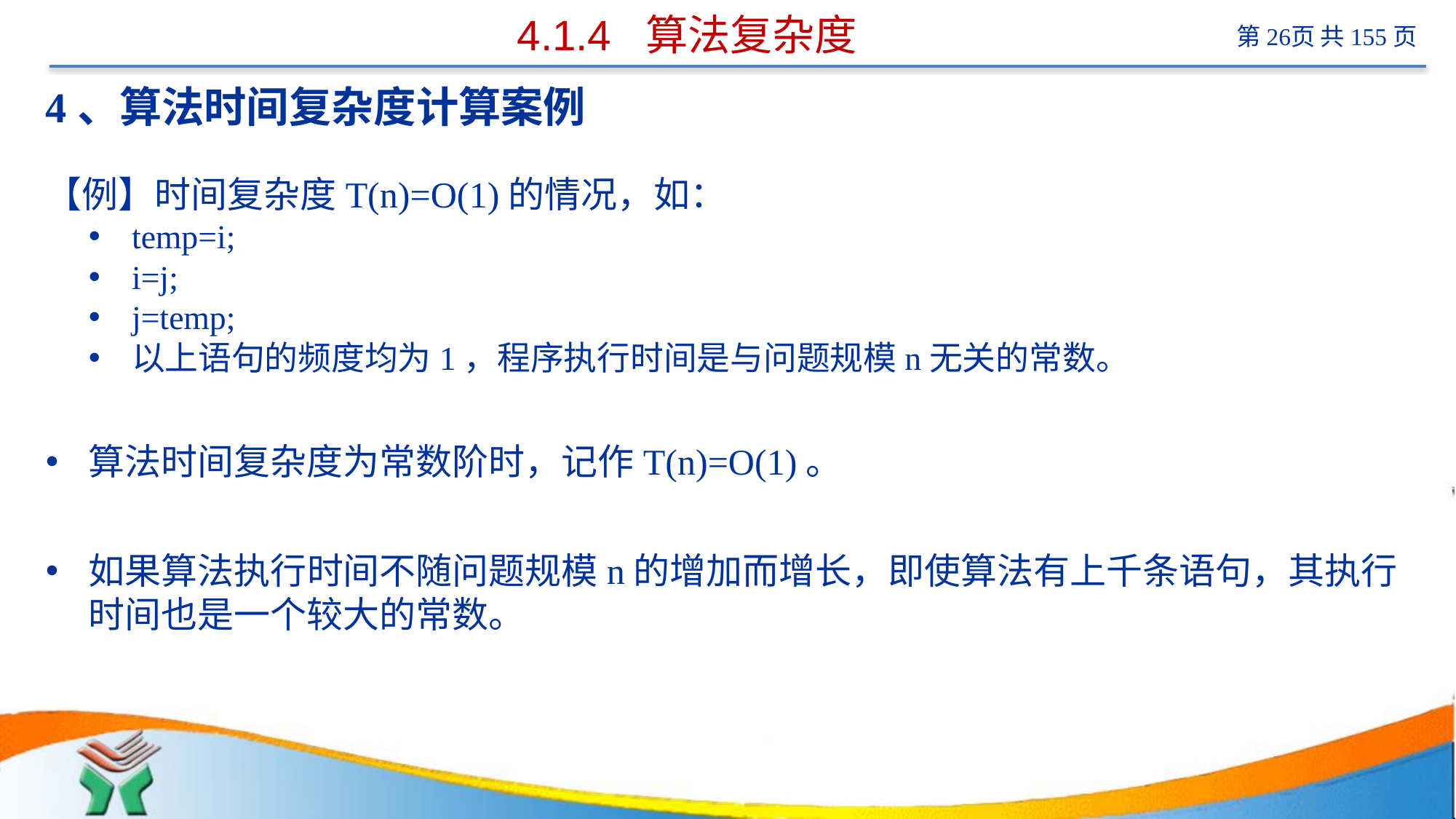

# 4.1.4  算法复杂度
4、算法时间复杂度计算案例

【例】时间复杂度T(n)=O(1)的情况，如：
temp=i;
i=j;
j=temp;
以上语句的频度均为1，程序执行时间是与问题规模n无关的常数。

算法时间复杂度为常数阶时，记作T(n)=O(1)。

如果算法执行时间不随问题规模n的增加而增长，即使算法有上千条语句，其执行时间也是一个较大的常数。